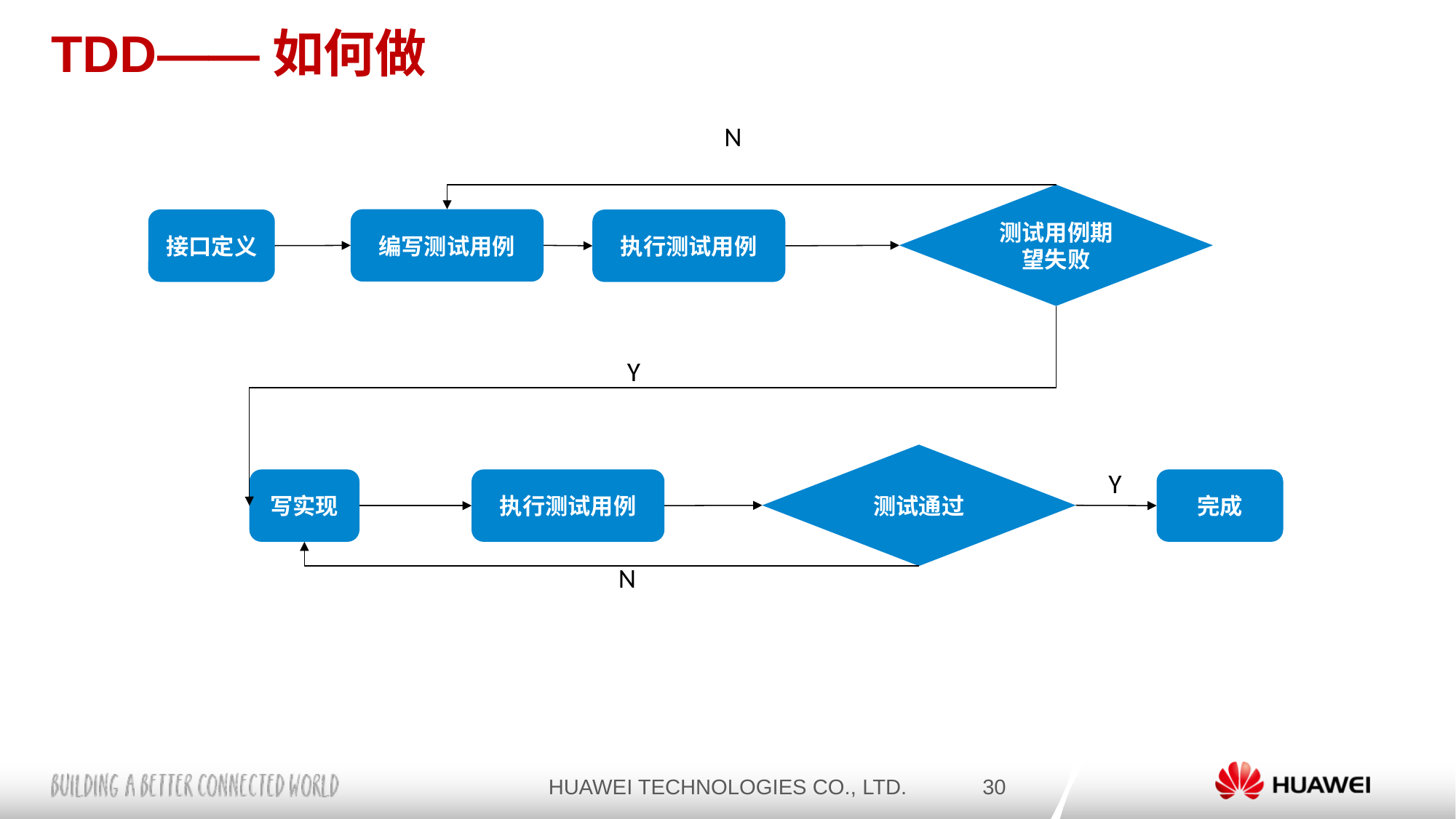

# TDD——如何做
N
测试用例期望失败
编写测试用例
接口定义
执行测试用例
Y
测试通过
Y
执行测试用例
完成
写实现
N